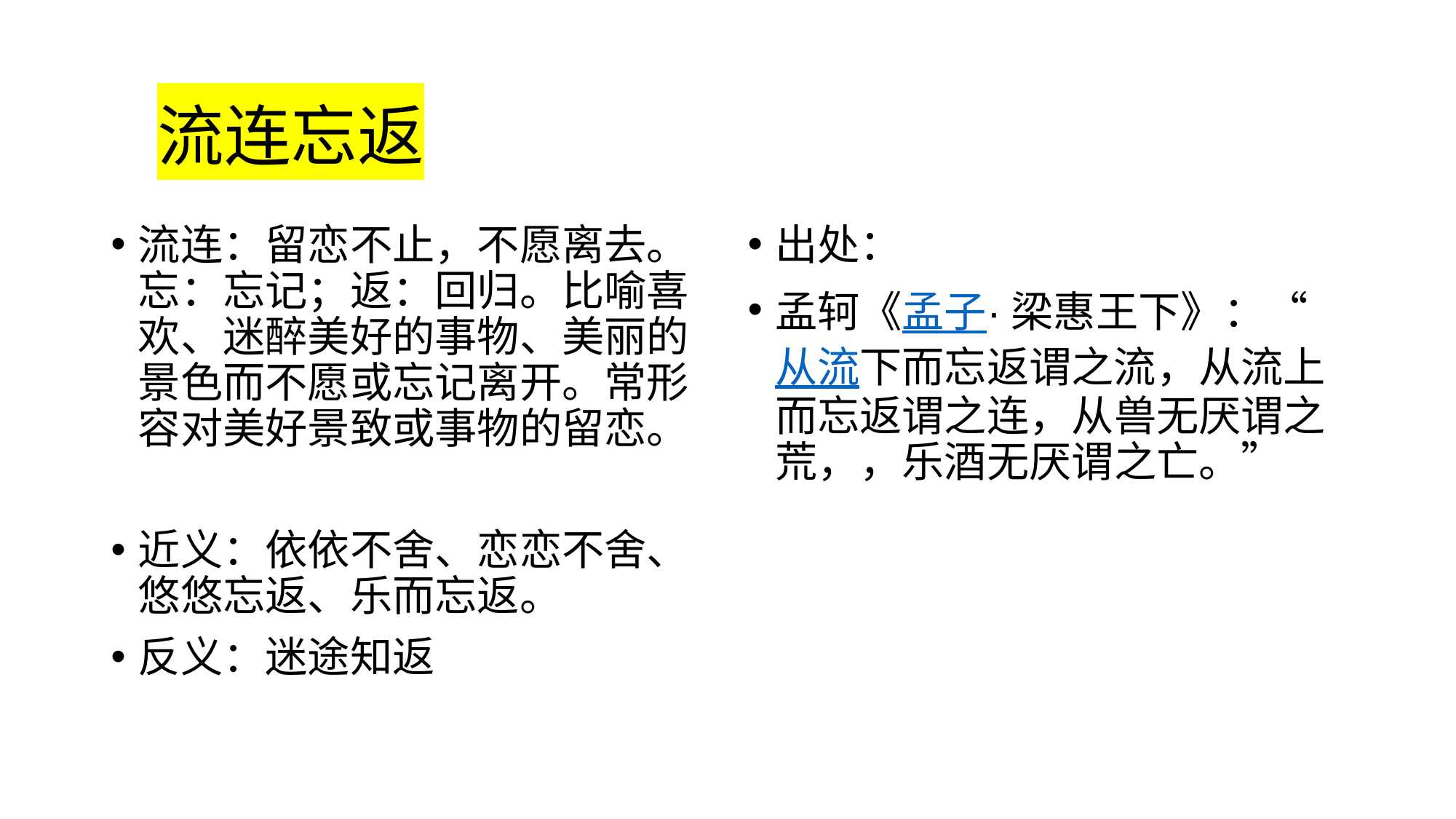

# 流连忘返
流连：留恋不止，不愿离去。忘：忘记；返：回归。比喻喜欢、迷醉美好的事物、美丽的景色而不愿或忘记离开。常形容对美好景致或事物的留恋。

近义：依依不舍、恋恋不舍、悠悠忘返、乐而忘返。
反义：迷途知返
出处：
孟轲《孟子·梁惠王下》：“从流下而忘返谓之流，从流上而忘返谓之连，从兽无厌谓之荒，，乐酒无厌谓之亡。”